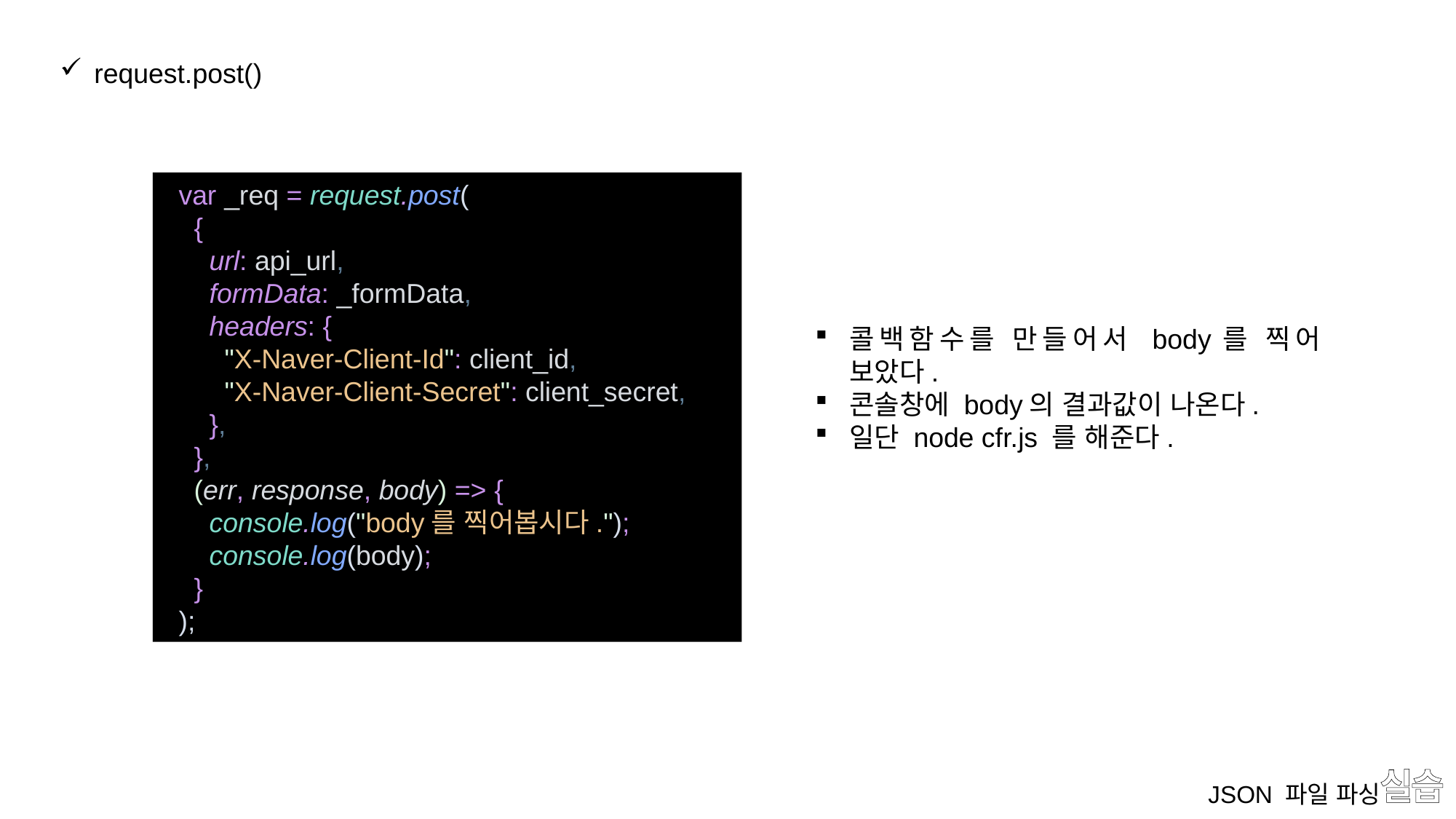

request.post()
  var _req = request.post(
    {
      url: api_url,
      formData: _formData,
      headers: {
        "X-Naver-Client-Id": client_id,
        "X-Naver-Client-Secret": client_secret,
      },
    },
    (err, response, body) => {
      console.log("body를 찍어봅시다.");
      console.log(body);
    }
  );
콜백함수를 만들어서 body를 찍어 보았다.
콘솔창에 body의 결과값이 나온다.
일단 node cfr.js 를 해준다.
# 실습
JSON 파일 파싱